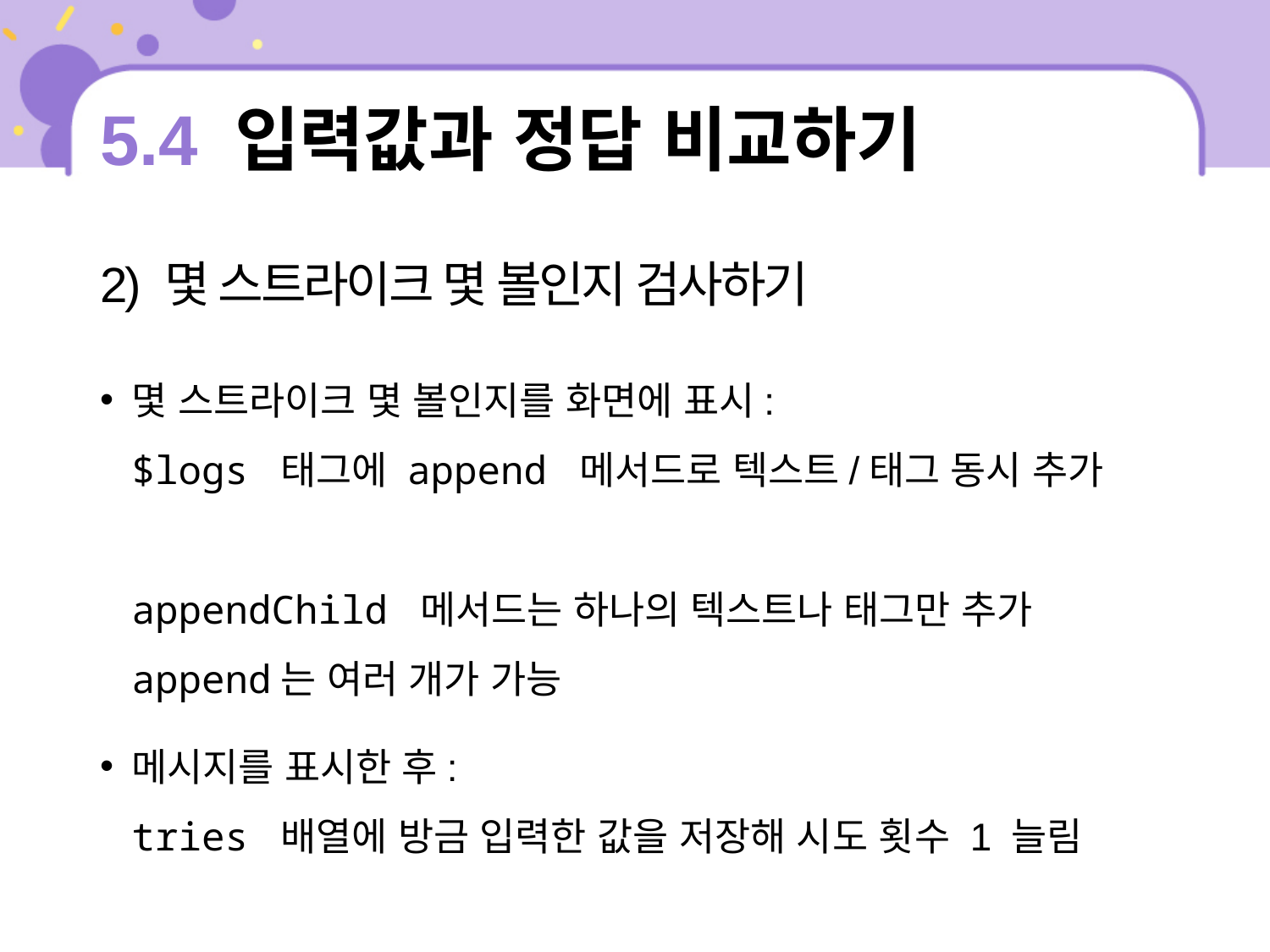

# 5.4 입력값과 정답 비교하기
2) 몇 스트라이크 몇 볼인지 검사하기
몇 스트라이크 몇 볼인지를 화면에 표시:
$logs 태그에 append 메서드로 텍스트/태그 동시 추가
appendChild 메서드는 하나의 텍스트나 태그만 추가
append는 여러 개가 가능
메시지를 표시한 후:
tries 배열에 방금 입력한 값을 저장해 시도 횟수 1 늘림